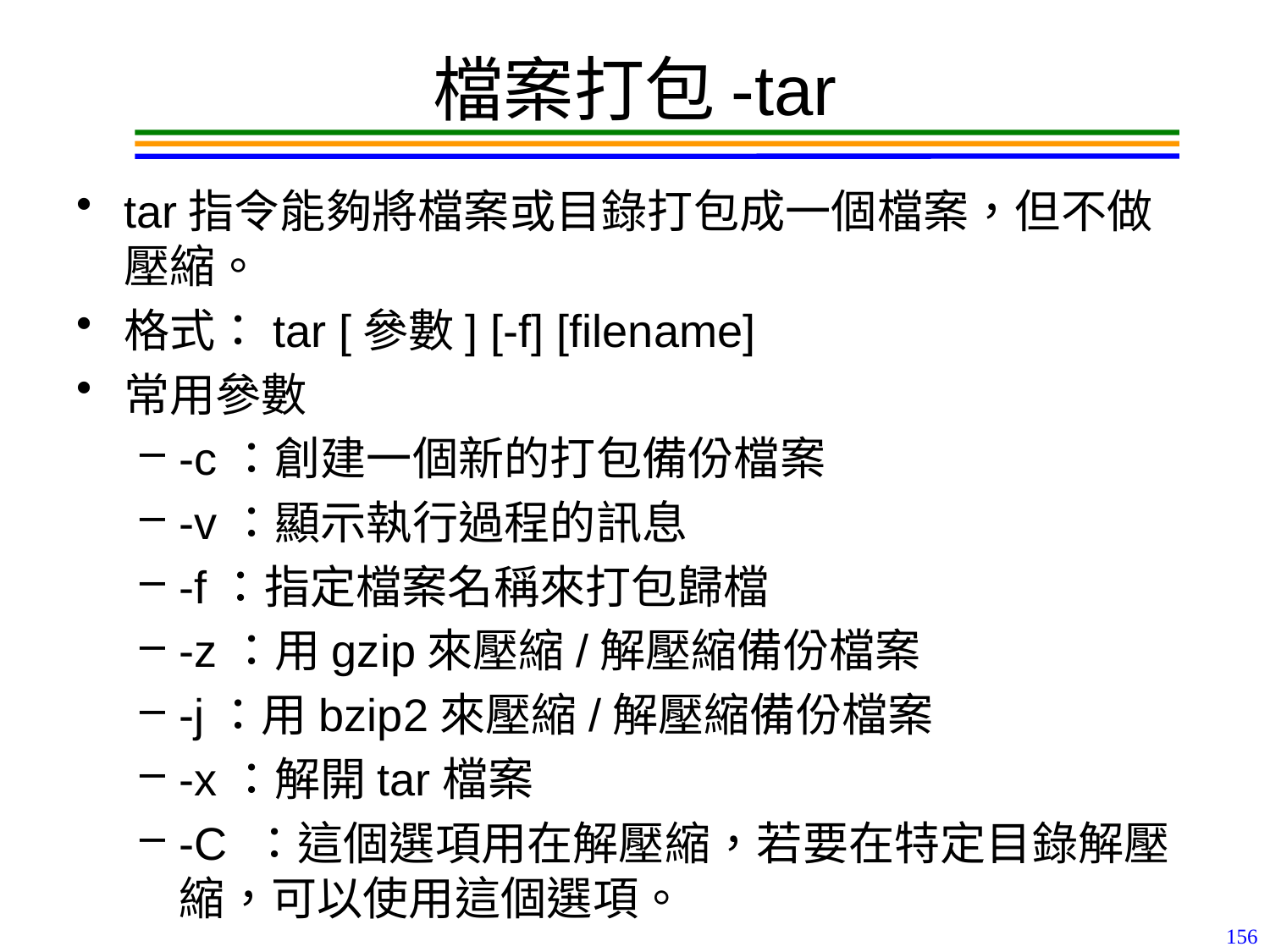

# 檔案打包-tar
tar指令能夠將檔案或目錄打包成一個檔案，但不做壓縮。
格式：tar [參數] [-f] [filename]
常用參數
-c：創建一個新的打包備份檔案
-v：顯示執行過程的訊息
-f：指定檔案名稱來打包歸檔
-z：用gzip來壓縮/解壓縮備份檔案
-j：用bzip2來壓縮/解壓縮備份檔案
-x：解開tar檔案
-C ：這個選項用在解壓縮，若要在特定目錄解壓縮，可以使用這個選項。
156